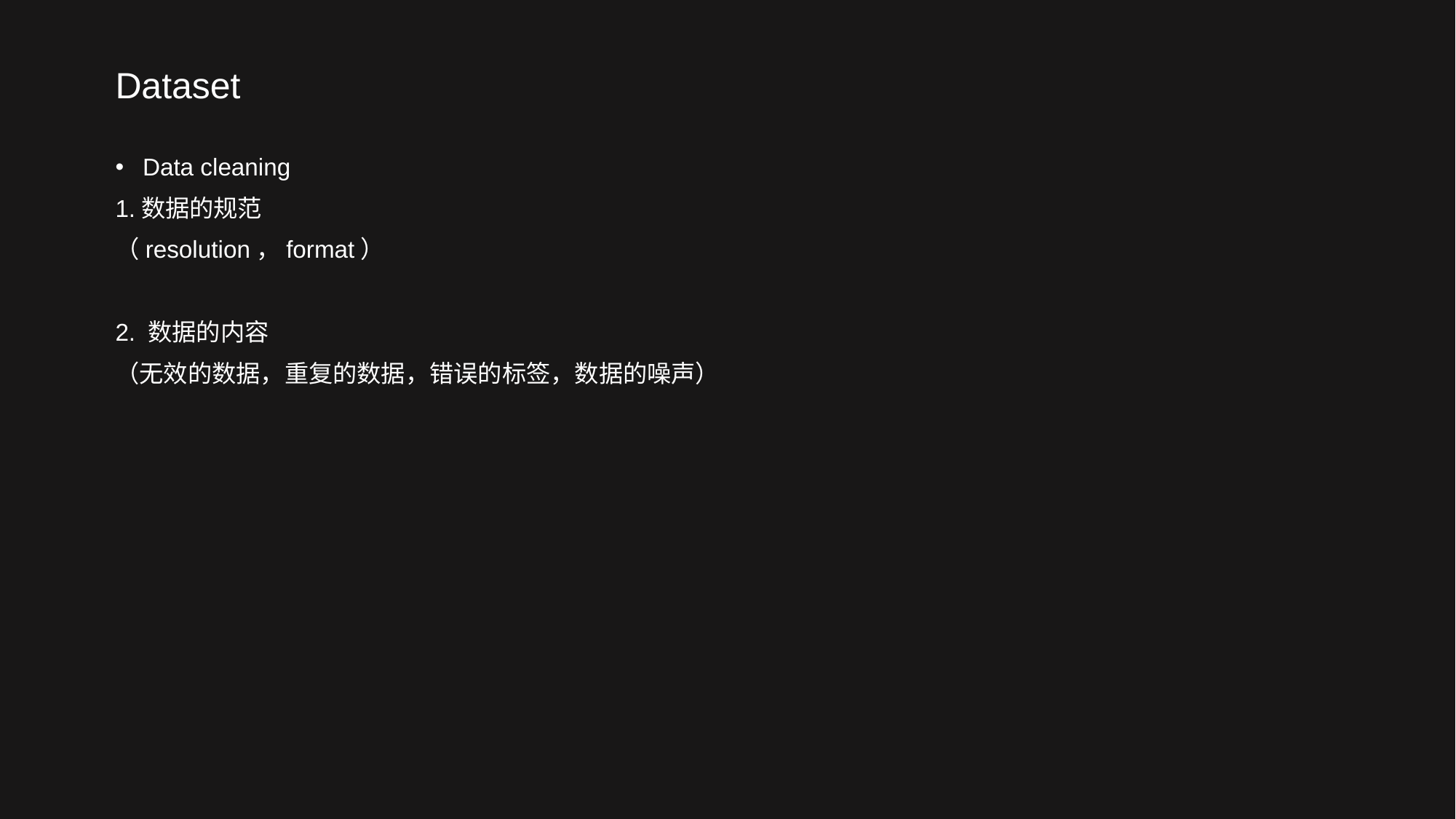

# Dataset
Data cleaning
1.数据的规范
（resolution，format）

2. 数据的内容
（无效的数据，重复的数据，错误的标签，数据的噪声）